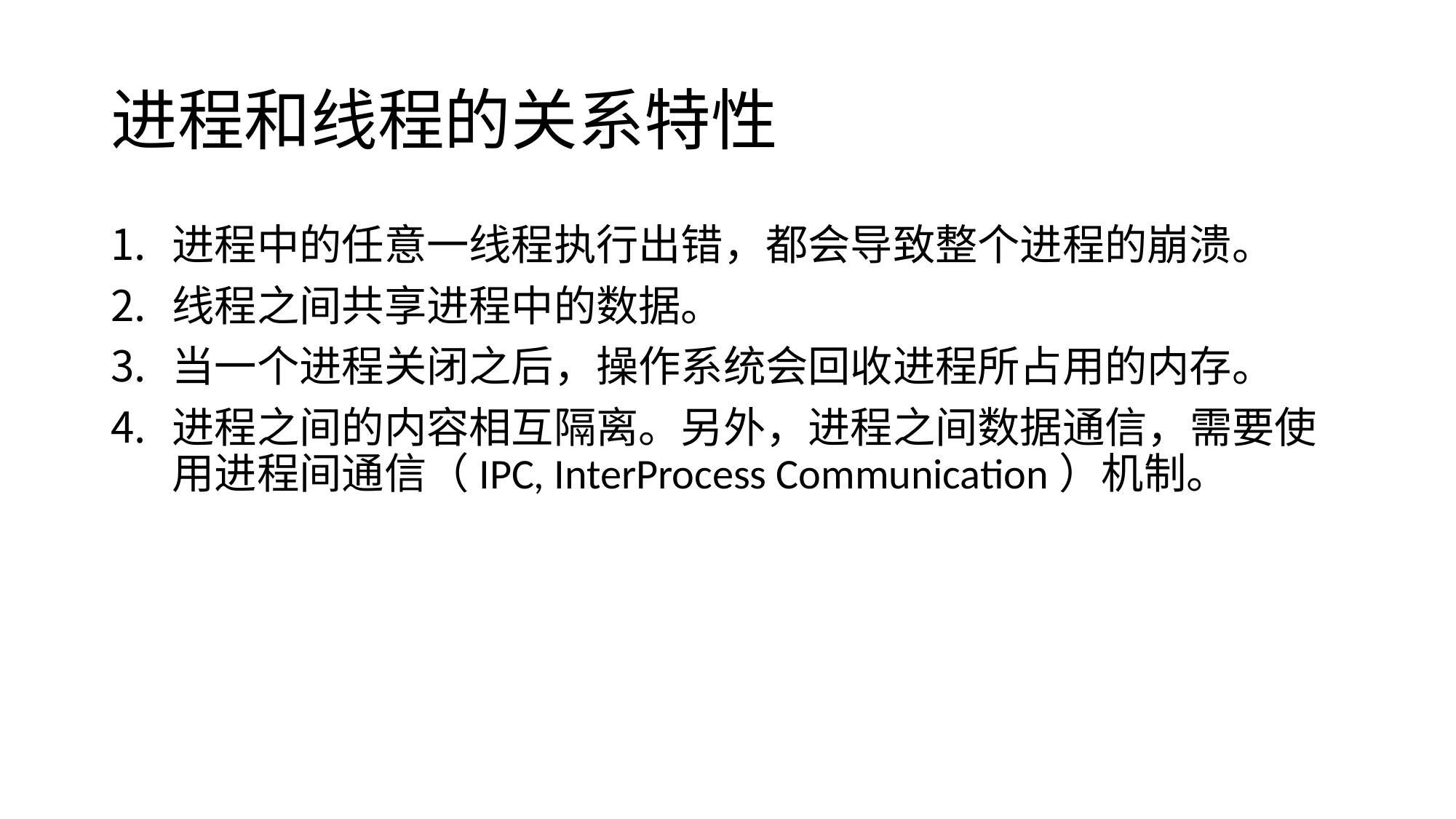

# 进程和线程的关系特性
进程中的任意一线程执行出错，都会导致整个进程的崩溃。
线程之间共享进程中的数据。
当一个进程关闭之后，操作系统会回收进程所占用的内存。
进程之间的内容相互隔离。另外，进程之间数据通信，需要使用进程间通信（IPC, InterProcess Communication）机制。